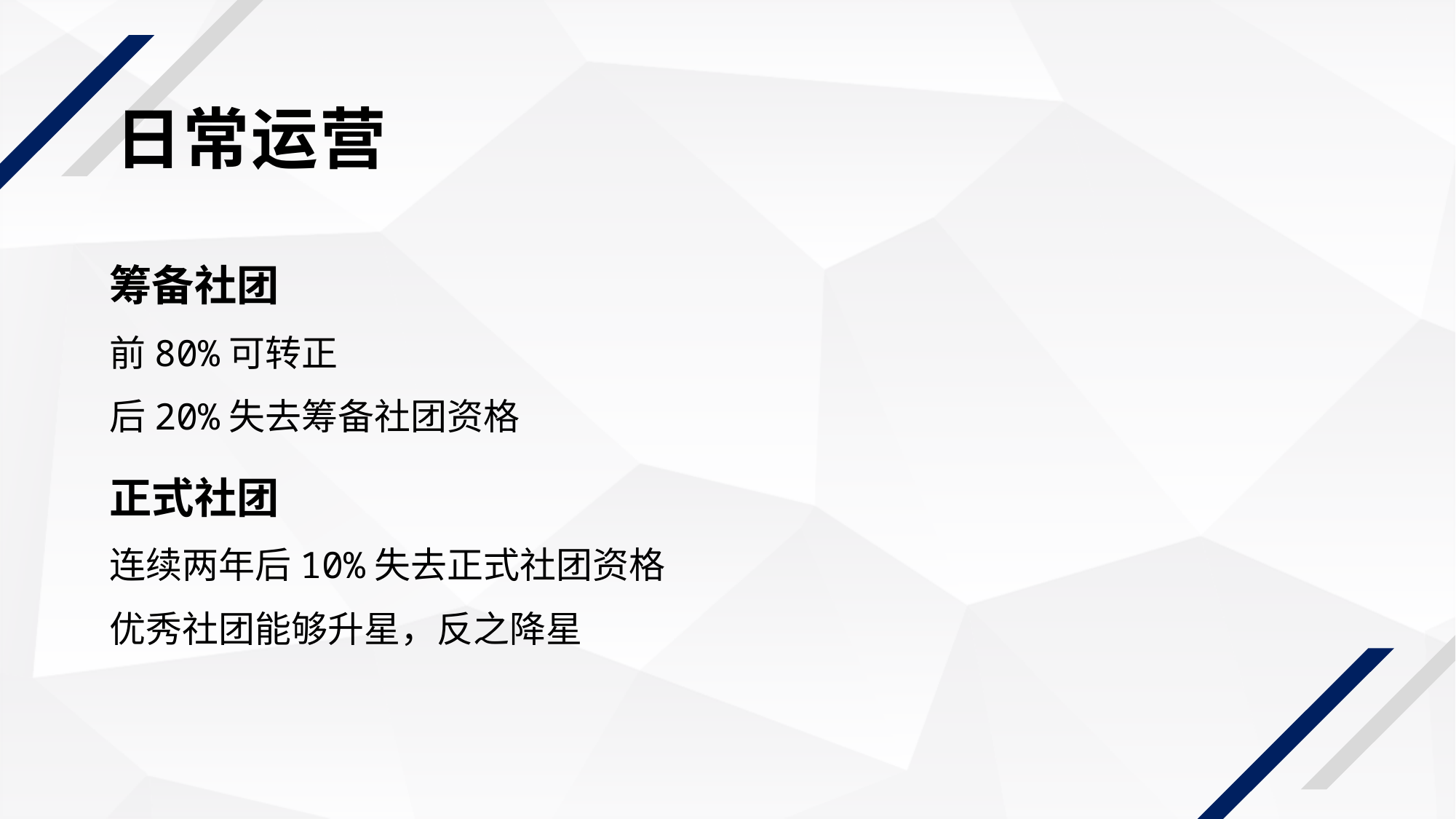

日常运营
筹备社团
前80%可转正
后20%失去筹备社团资格​
正式社团
连续两年后10%失去正式社团资格
优秀社团能够升星，反之降星